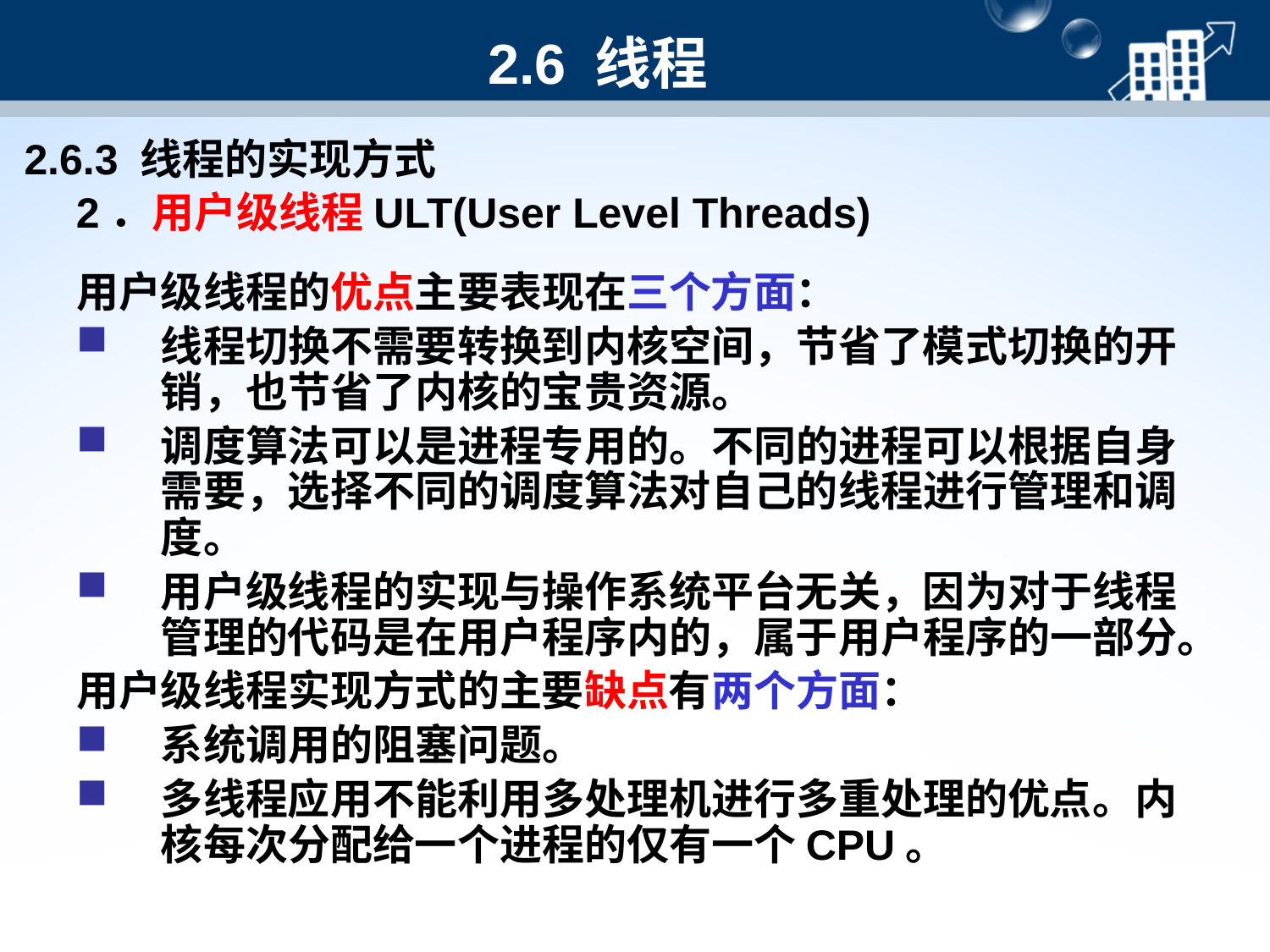

2.6 线程
2.6.3 线程的实现方式
2．用户级线程ULT(User Level Threads)
用户级线程的优点主要表现在三个方面：
线程切换不需要转换到内核空间，节省了模式切换的开销，也节省了内核的宝贵资源。
调度算法可以是进程专用的。不同的进程可以根据自身需要，选择不同的调度算法对自己的线程进行管理和调度。
用户级线程的实现与操作系统平台无关，因为对于线程管理的代码是在用户程序内的，属于用户程序的一部分。
用户级线程实现方式的主要缺点有两个方面：
系统调用的阻塞问题。
多线程应用不能利用多处理机进行多重处理的优点。内核每次分配给一个进程的仅有一个CPU。